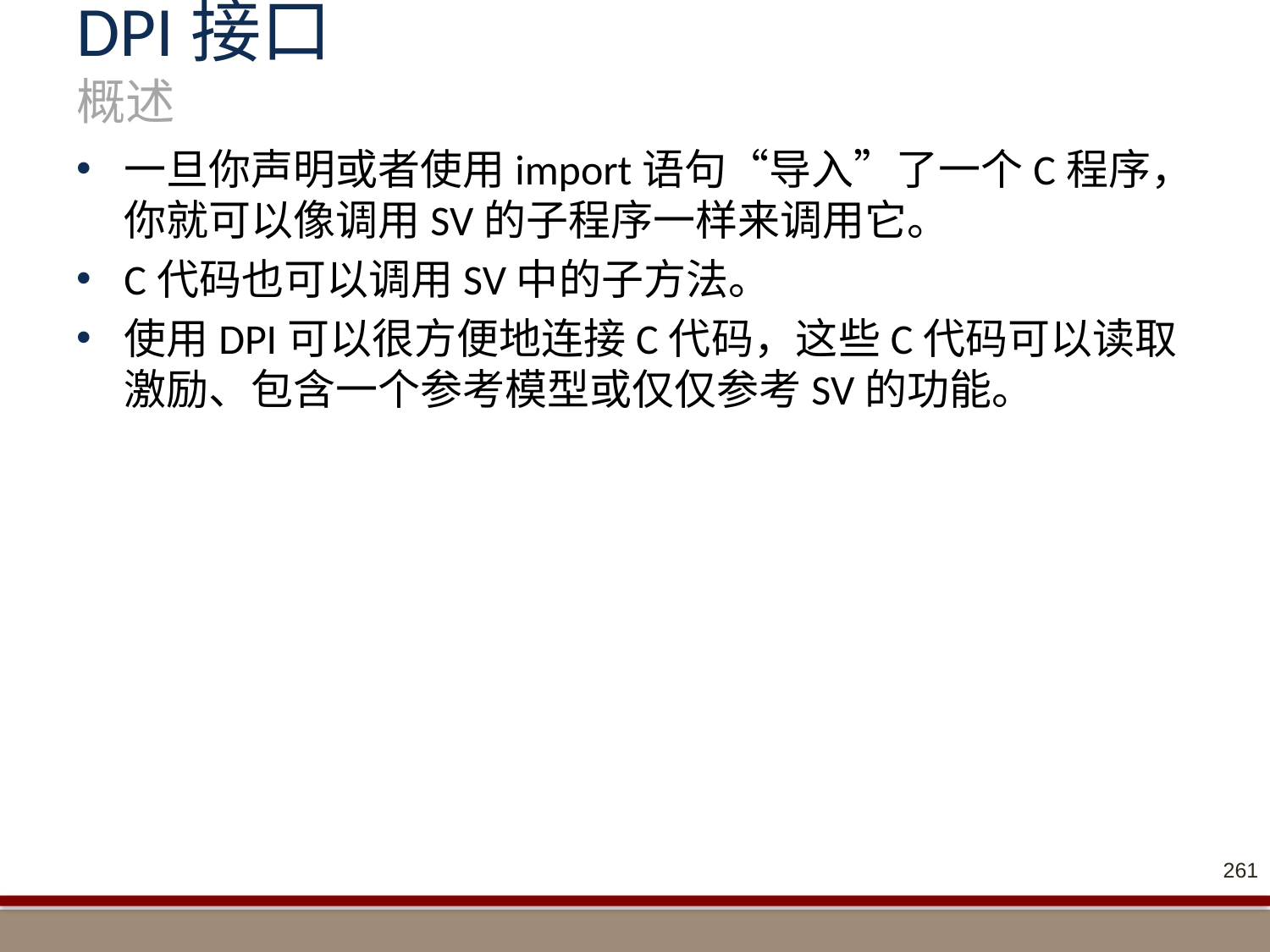

# DPI接口 概述
一旦你声明或者使用import语句“导入”了一个C程序，你就可以像调用SV的子程序一样来调用它。
C代码也可以调用SV中的子方法。
使用DPI可以很方便地连接C代码，这些C代码可以读取激励、包含一个参考模型或仅仅参考SV的功能。
261